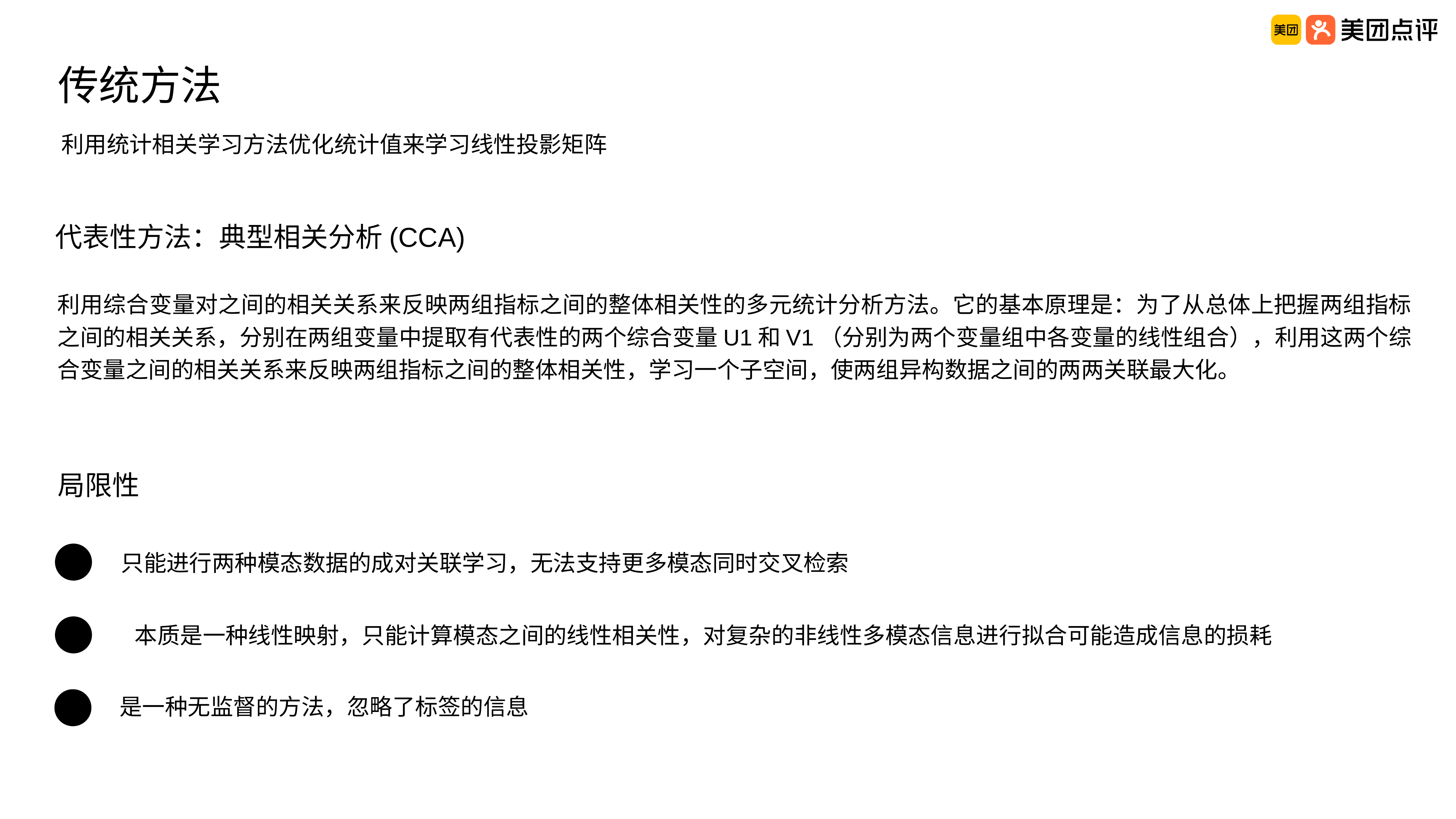

传统方法
利用统计相关学习方法优化统计值来学习线性投影矩阵
代表性方法：典型相关分析(CCA)
利用综合变量对之间的相关关系来反映两组指标之间的整体相关性的多元统计分析方法。它的基本原理是：为了从总体上把握两组指标之间的相关关系，分别在两组变量中提取有代表性的两个综合变量U1和V1（分别为两个变量组中各变量的线性组合），利用这两个综合变量之间的相关关系来反映两组指标之间的整体相关性，学习一个子空间，使两组异构数据之间的两两关联最大化。
局限性

只能进行两种模态数据的成对关联学习，无法支持更多模态同时交叉检索

本质是一种线性映射，只能计算模态之间的线性相关性，对复杂的非线性多模态信息进行拟合可能造成信息的损耗

是一种无监督的方法，忽略了标签的信息